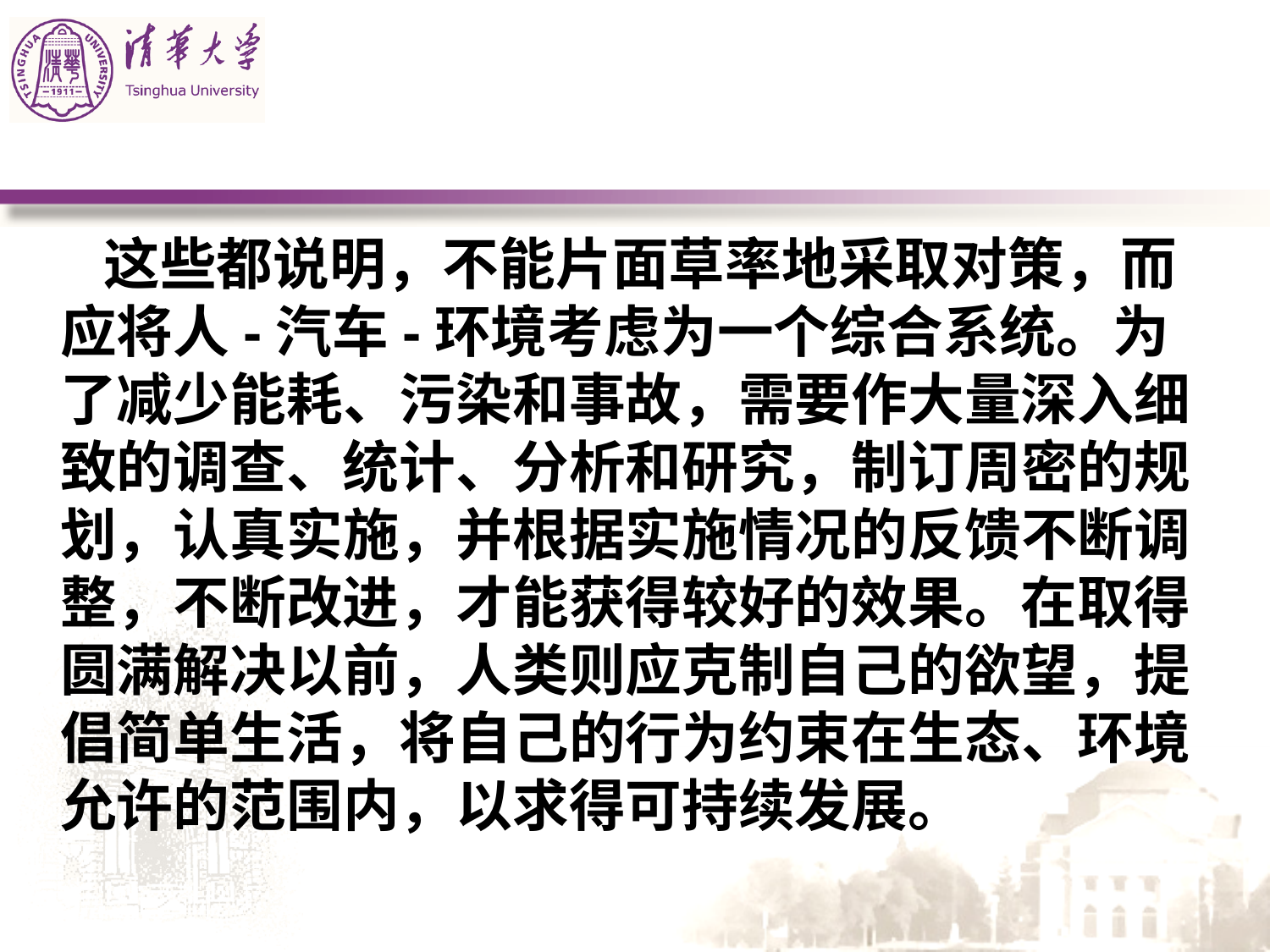

#
      这些都说明，不能片面草率地采取对策，而应将人-汽车-环境考虑为一个综合系统。为了减少能耗、污染和事故，需要作大量深入细致的调查、统计、分析和研究，制订周密的规划，认真实施，并根据实施情况的反馈不断调整，不断改进，才能获得较好的效果。在取得圆满解决以前，人类则应克制自己的欲望，提倡简单生活，将自己的行为约束在生态、环境允许的范围内，以求得可持续发展。